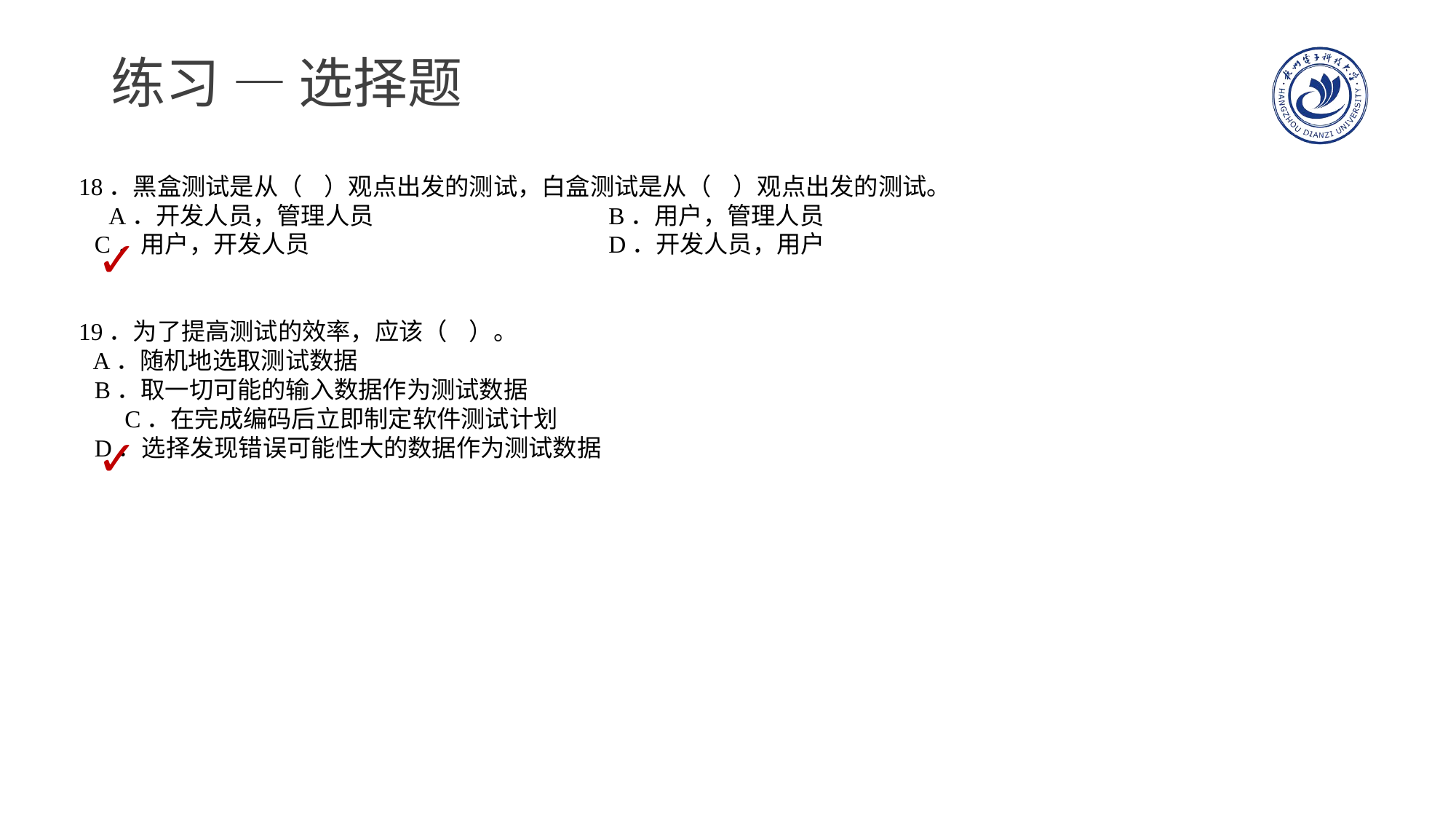

# 练习 — 选择题
18．黑盒测试是从（    ）观点出发的测试，白盒测试是从（    ）观点出发的测试。
     A．开发人员，管理人员			B．用户，管理人员
C．用户，开发人员			D．开发人员，用户

19．为了提高测试的效率，应该（    ）。
     A．随机地选取测试数据
B．取一切可能的输入数据作为测试数据
     C．在完成编码后立即制定软件测试计划
D．选择发现错误可能性大的数据作为测试数据

✓
✓